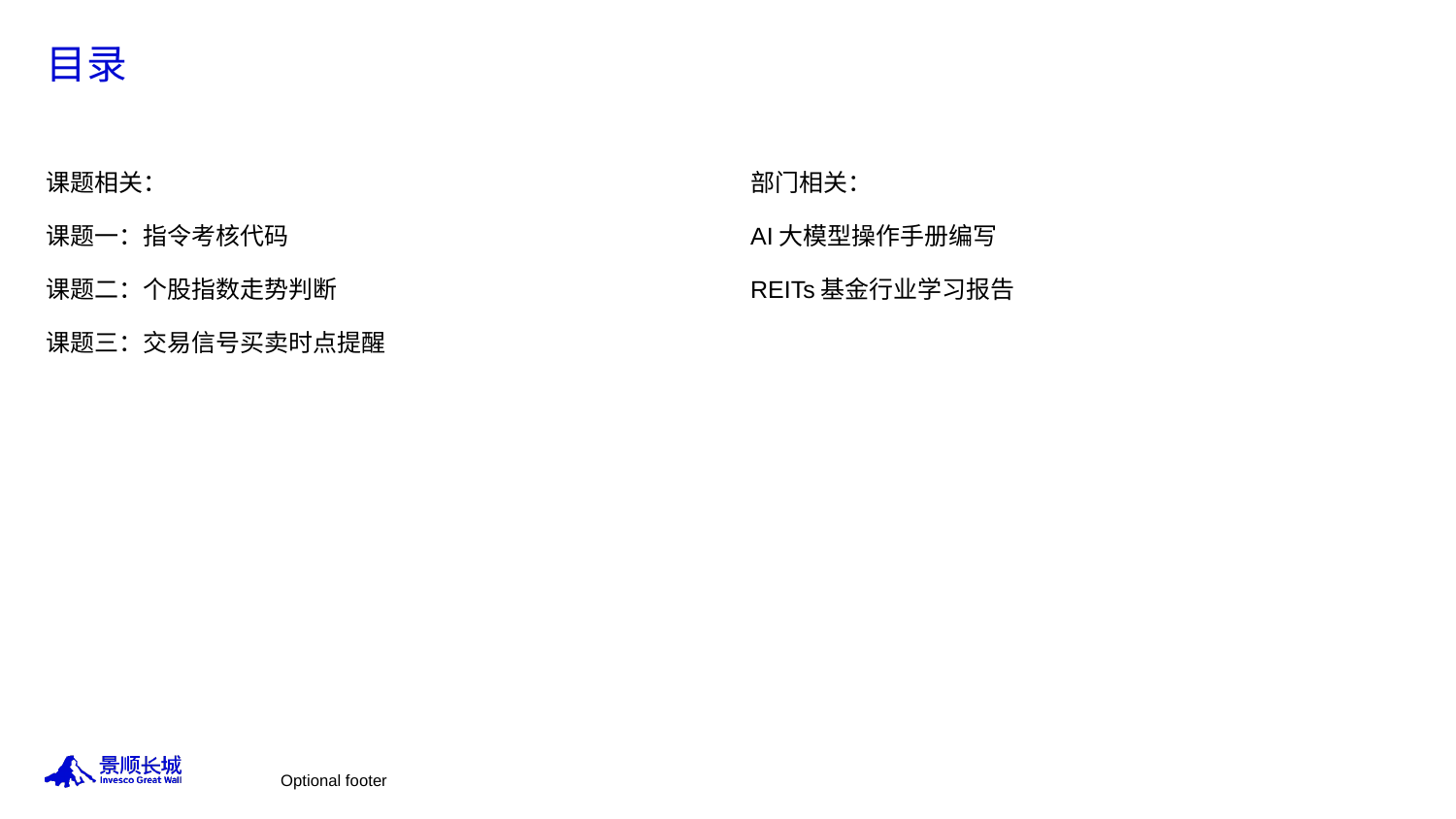

# 目录
课题相关：
课题一：指令考核代码
课题二：个股指数走势判断
课题三：交易信号买卖时点提醒
部门相关：
AI大模型操作手册编写
REITs基金行业学习报告

Optional footer